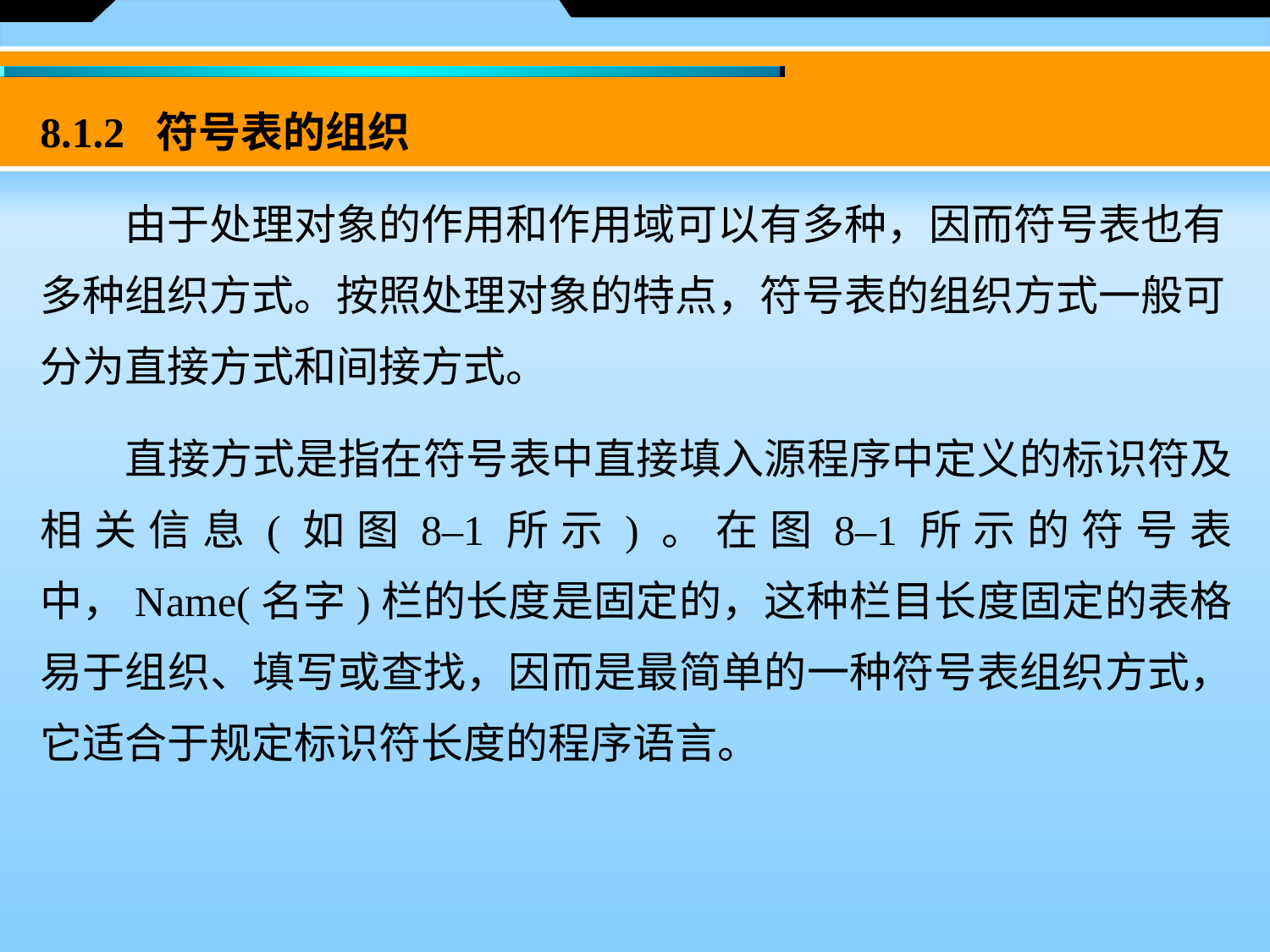

8.1.2  符号表的组织
　　由于处理对象的作用和作用域可以有多种，因而符号表也有多种组织方式。按照处理对象的特点，符号表的组织方式一般可分为直接方式和间接方式。
　　直接方式是指在符号表中直接填入源程序中定义的标识符及相关信息(如图8–1所示)。在图8–1所示的符号表中，Name(名字)栏的长度是固定的，这种栏目长度固定的表格易于组织、填写或查找，因而是最简单的一种符号表组织方式，它适合于规定标识符长度的程序语言。